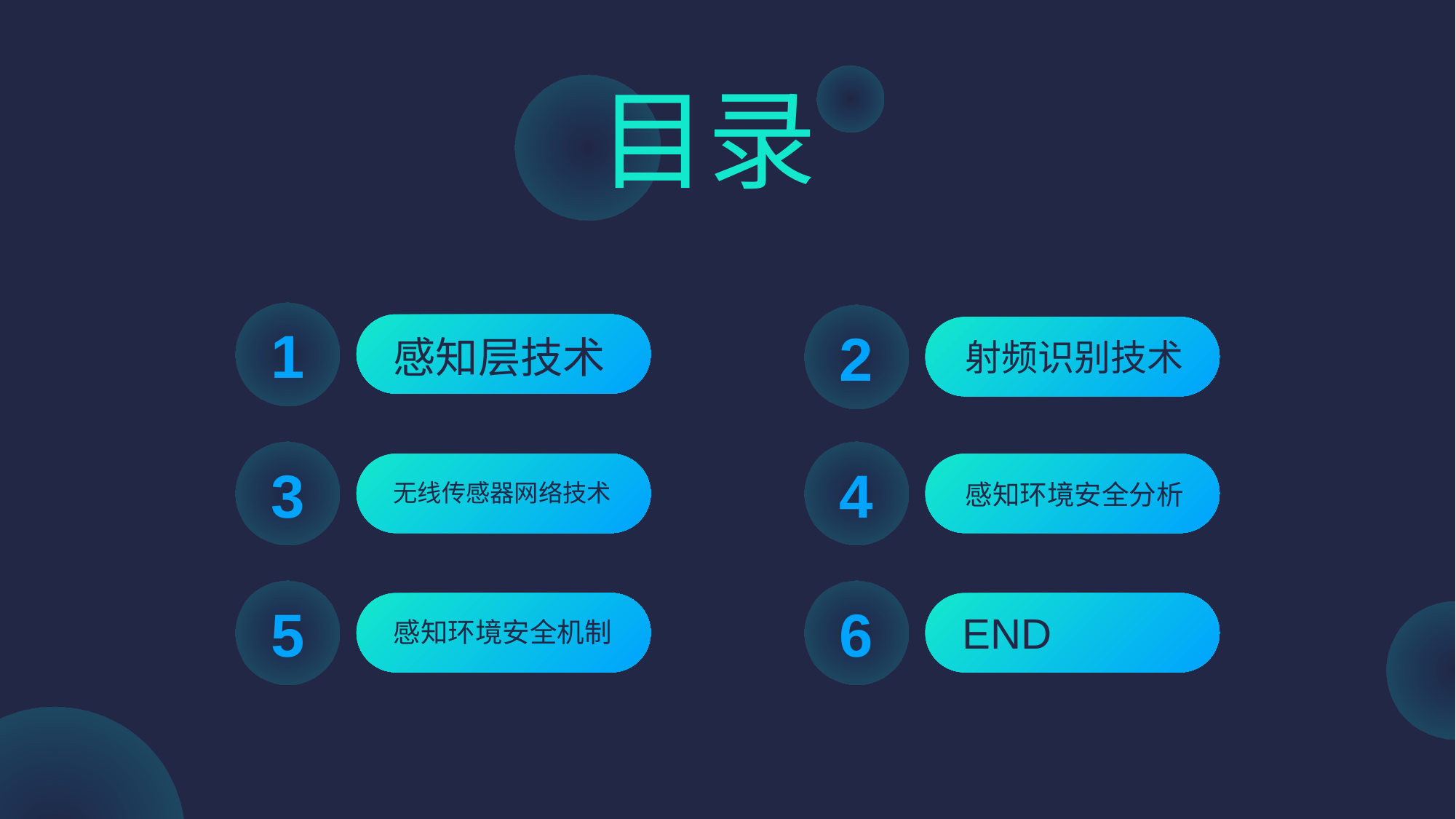

目录

1

感知层技术
2

射频识别技术
3

无线传感器网络技术
4

感知环境安全分析
5

感知环境安全机制
6

END